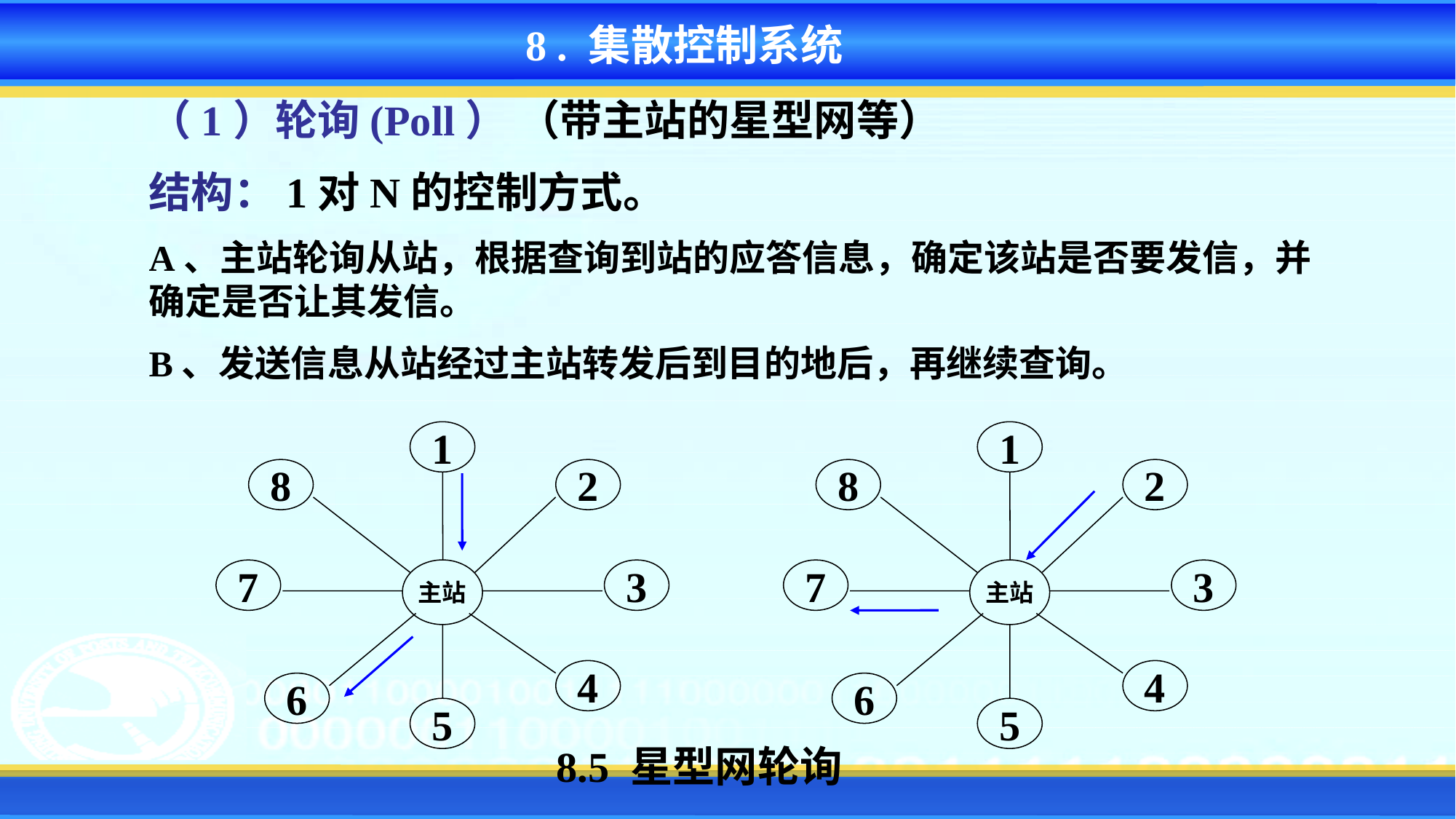

8 . 集散控制系统
（1）轮询(Poll） （带主站的星型网等）
结构：1对N的控制方式。
A、主站轮询从站，根据查询到站的应答信息，确定该站是否要发信，并确定是否让其发信。
B、发送信息从站经过主站转发后到目的地后，再继续查询。
1
8
2

7
主站
3

4
6
5

1
8
2

7
主站
3

4
6
5

     8.5 星型网轮询